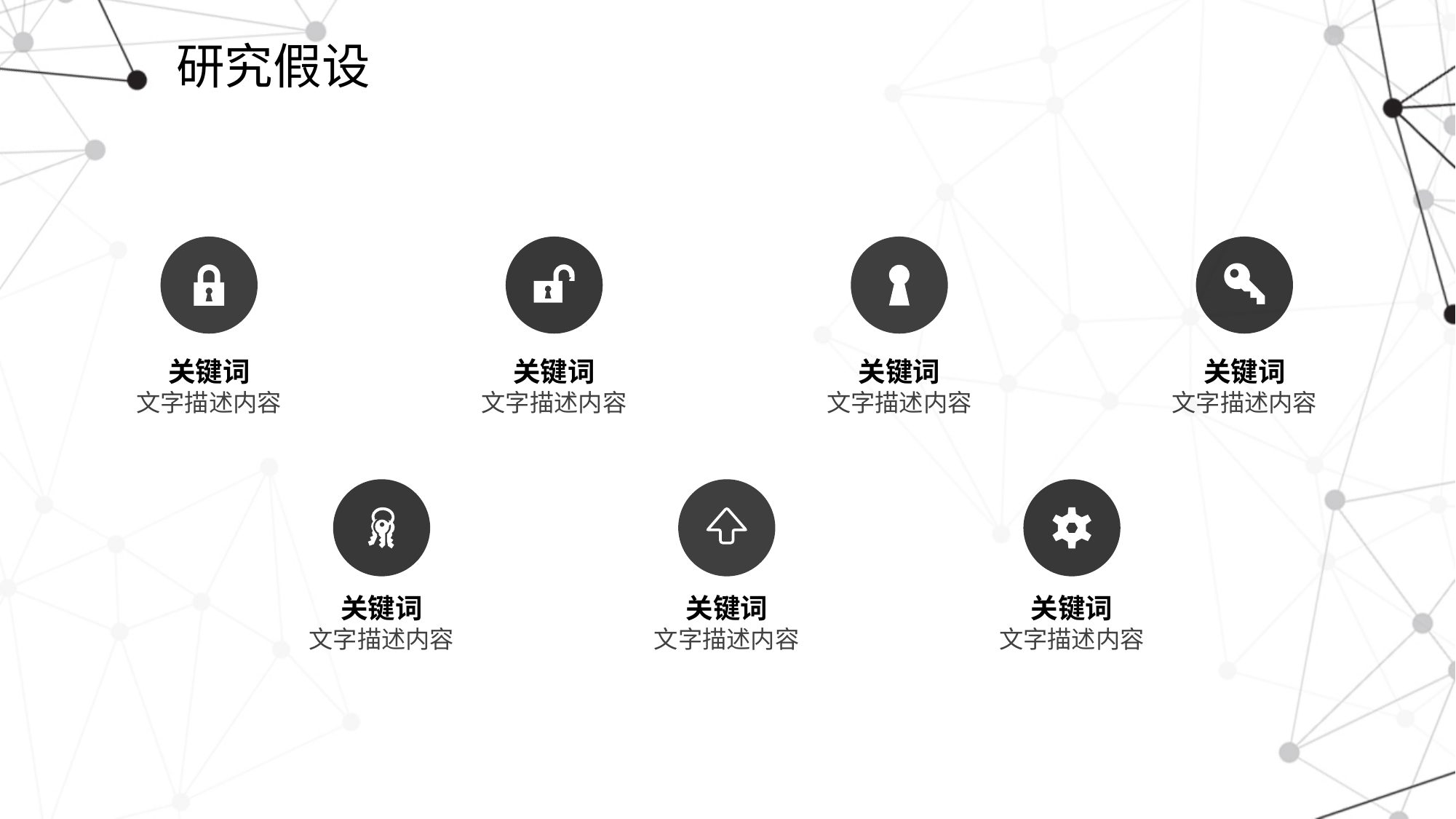

# 研究假设

关键词
关键词
关键词
关键词
文字描述内容
文字描述内容
文字描述内容
文字描述内容

关键词
关键词
关键词
文字描述内容
文字描述内容
文字描述内容